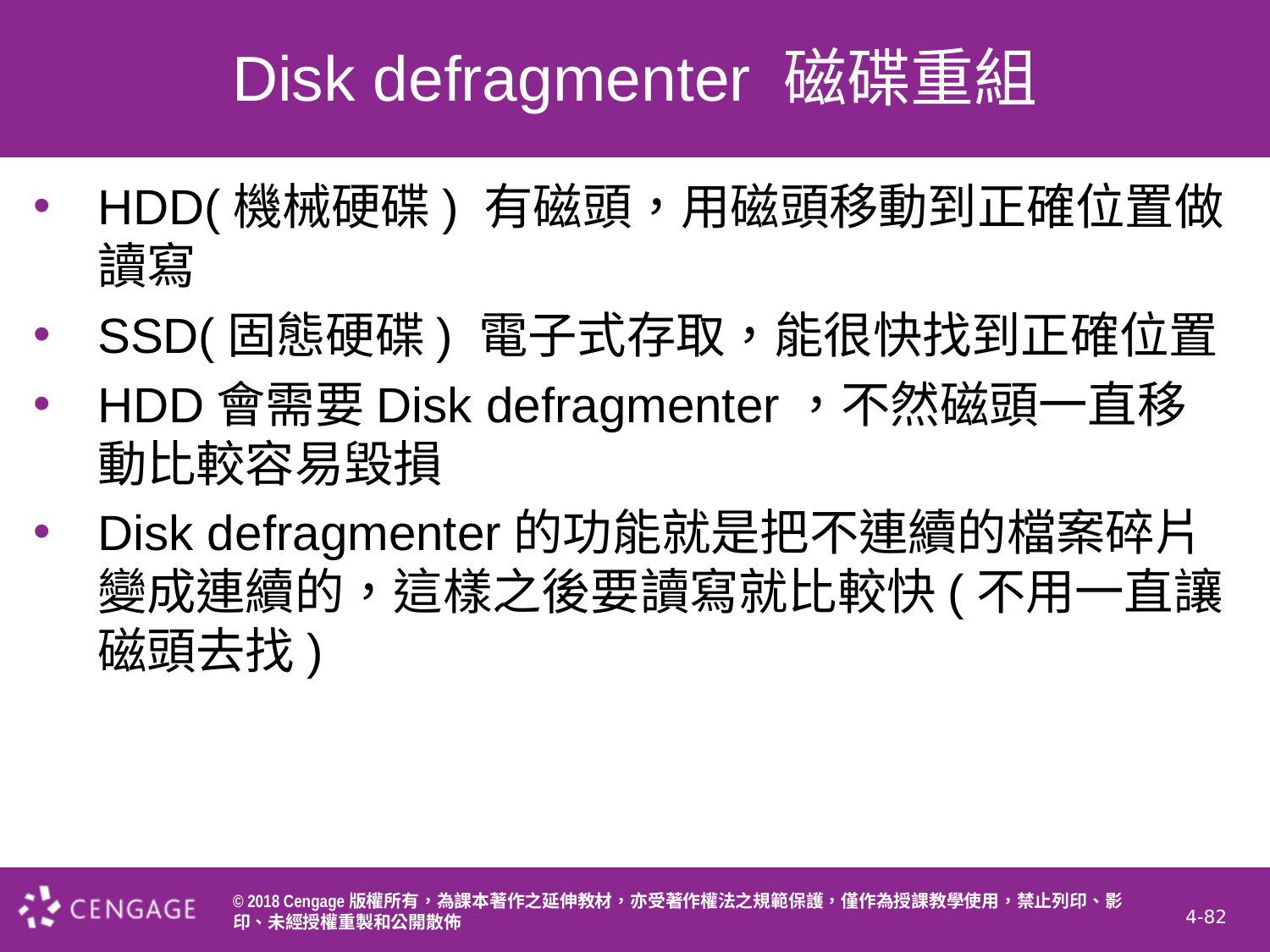

# Disk defragmenter 磁碟重組
HDD(機械硬碟) 有磁頭，用磁頭移動到正確位置做讀寫
SSD(固態硬碟) 電子式存取，能很快找到正確位置
HDD會需要Disk defragmenter，不然磁頭一直移動比較容易毀損
Disk defragmenter的功能就是把不連續的檔案碎片變成連續的，這樣之後要讀寫就比較快(不用一直讓磁頭去找)